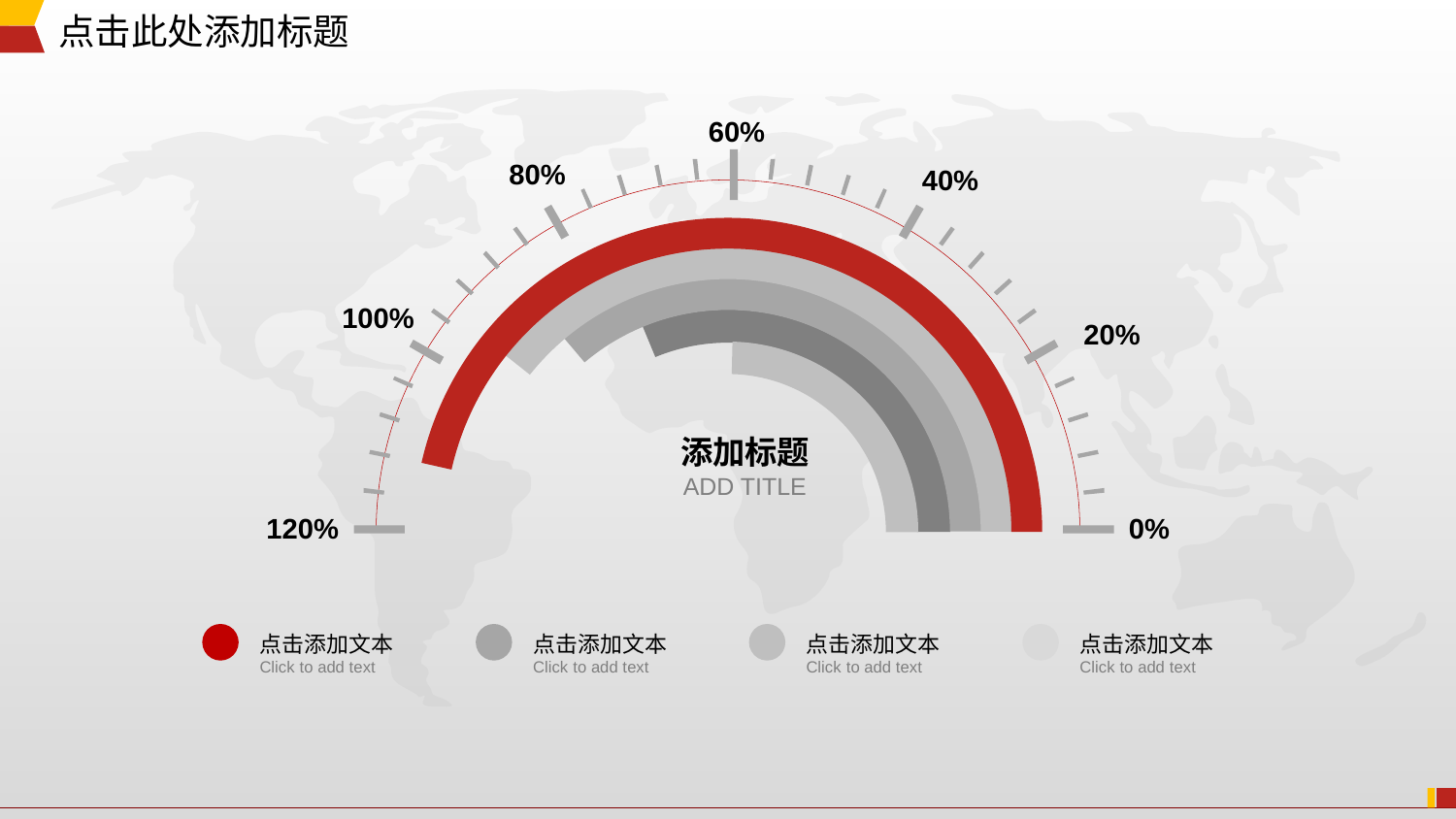

60%

80%
40%

100%
20%
添加标题
ADD TITLE
120%
0%
点击添加文本
Click to add text

点击添加文本
Click to add text

点击添加文本
Click to add text

点击添加文本
Click to add text